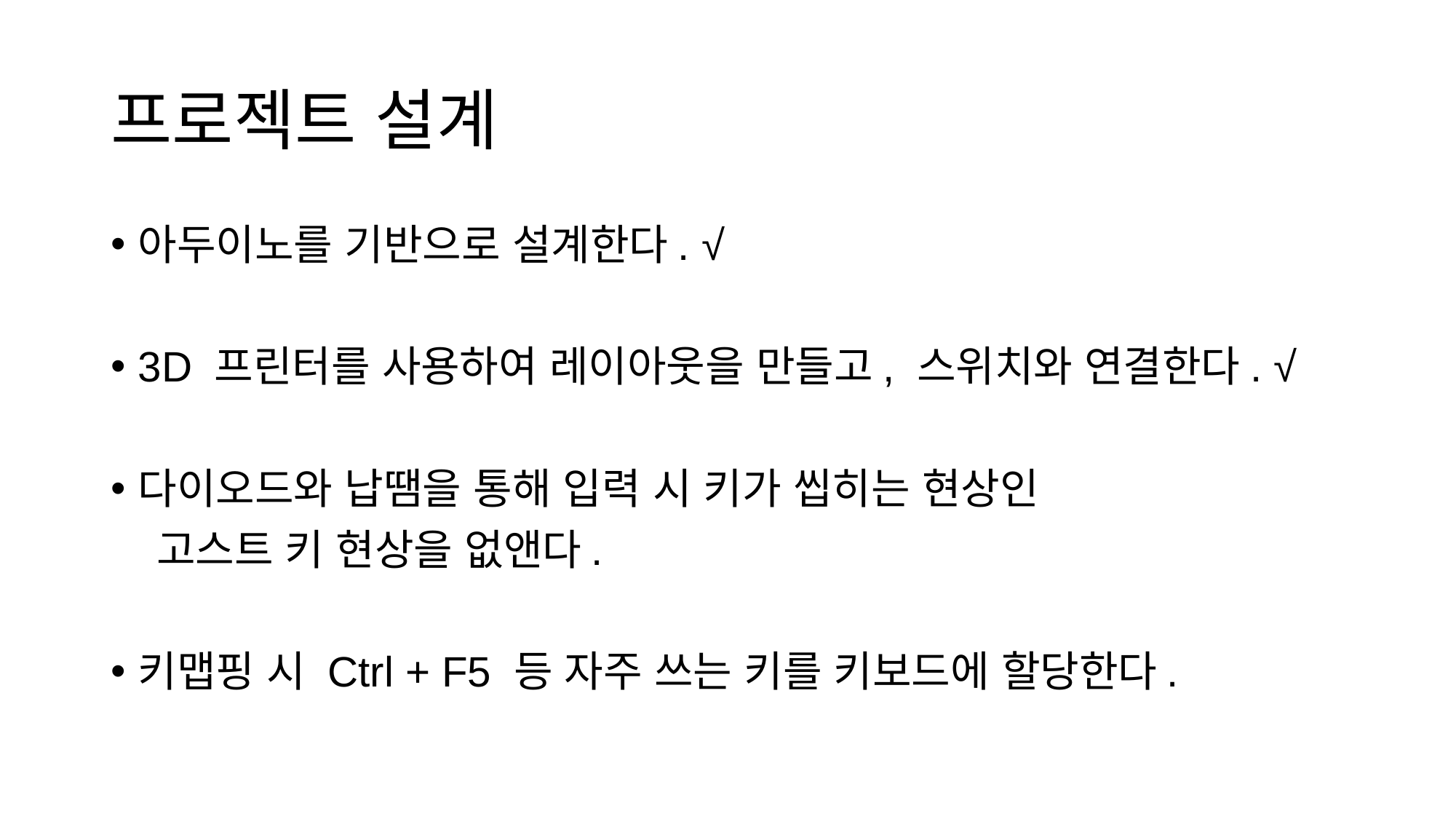

# 프로젝트 설계
아두이노를 기반으로 설계한다. √

3D 프린터를 사용하여 레이아웃을 만들고, 스위치와 연결한다. √

다이오드와 납땜을 통해 입력 시 키가 씹히는 현상인
   고스트 키 현상을 없앤다.

키맵핑 시 Ctrl + F5 등 자주 쓰는 키를 키보드에 할당한다.